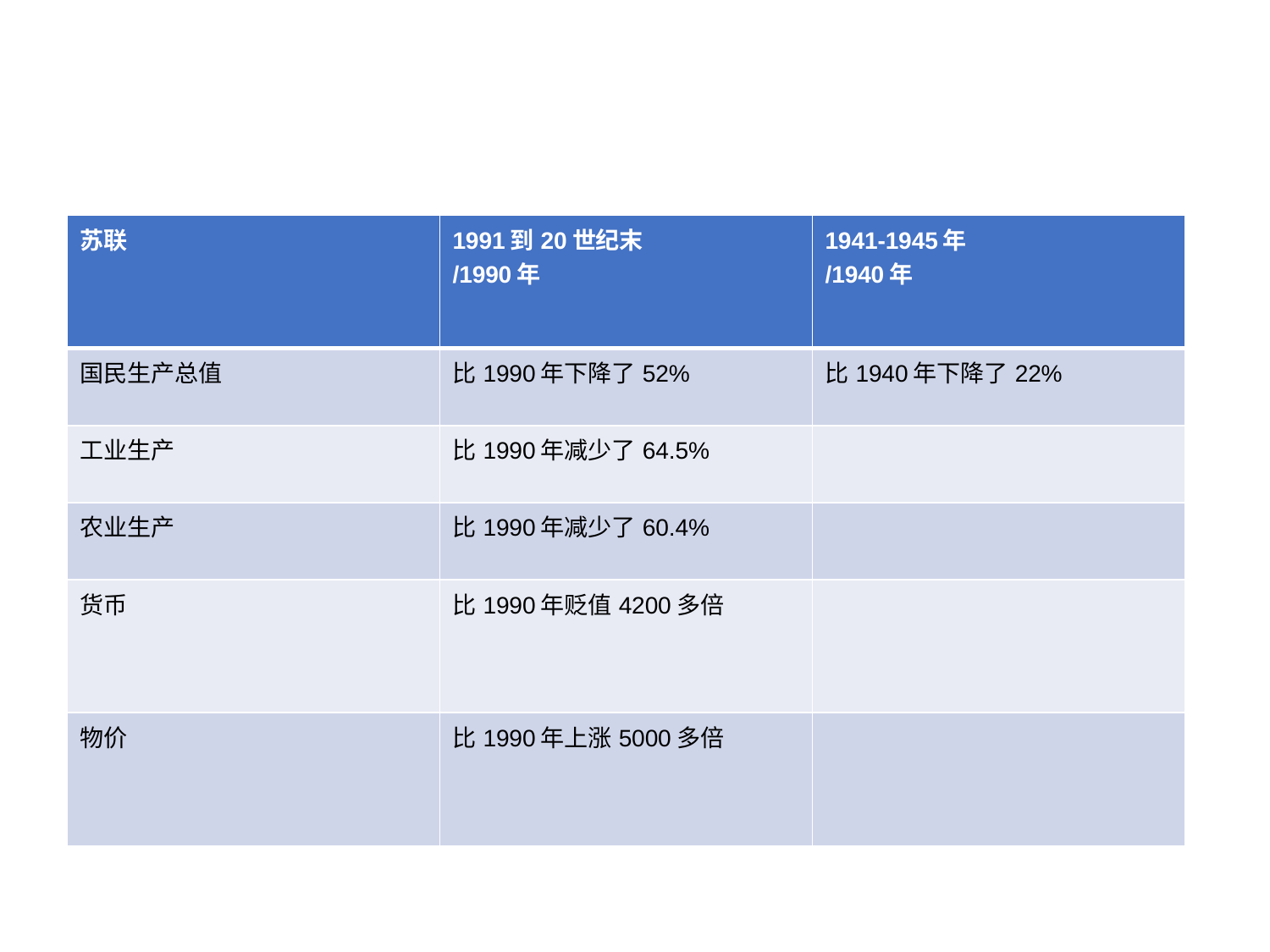

#
| 苏联 | 1991到20世纪末 /1990年 | 1941-1945年 /1940年 |
| --- | --- | --- |
| 国民生产总值 | 比1990年下降了52% | 比1940年下降了22% |
| 工业生产 | 比1990年减少了64.5% |  |
| 农业生产 | 比1990年减少了60.4% |  |
| 货币 | 比1990年贬值4200多倍 |  |
| 物价 | 比1990年上涨5000多倍 |  |